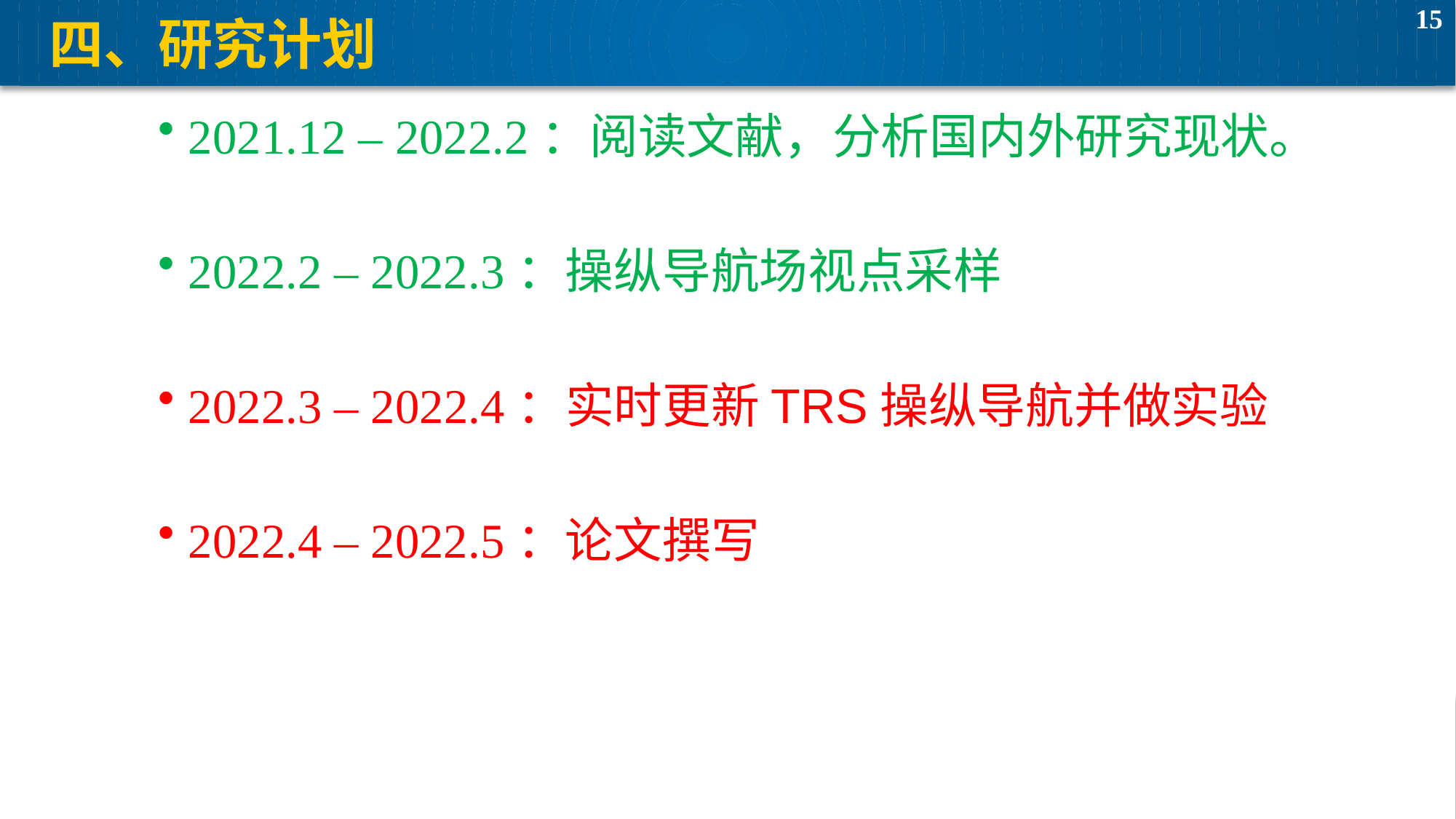

# 四、研究计划

2021.12 – 2022.2：阅读文献，分析国内外研究现状。

2022.2 – 2022.3：操纵导航场视点采样

2022.3 – 2022.4：实时更新TRS操纵导航并做实验

2022.4 – 2022.5：论文撰写